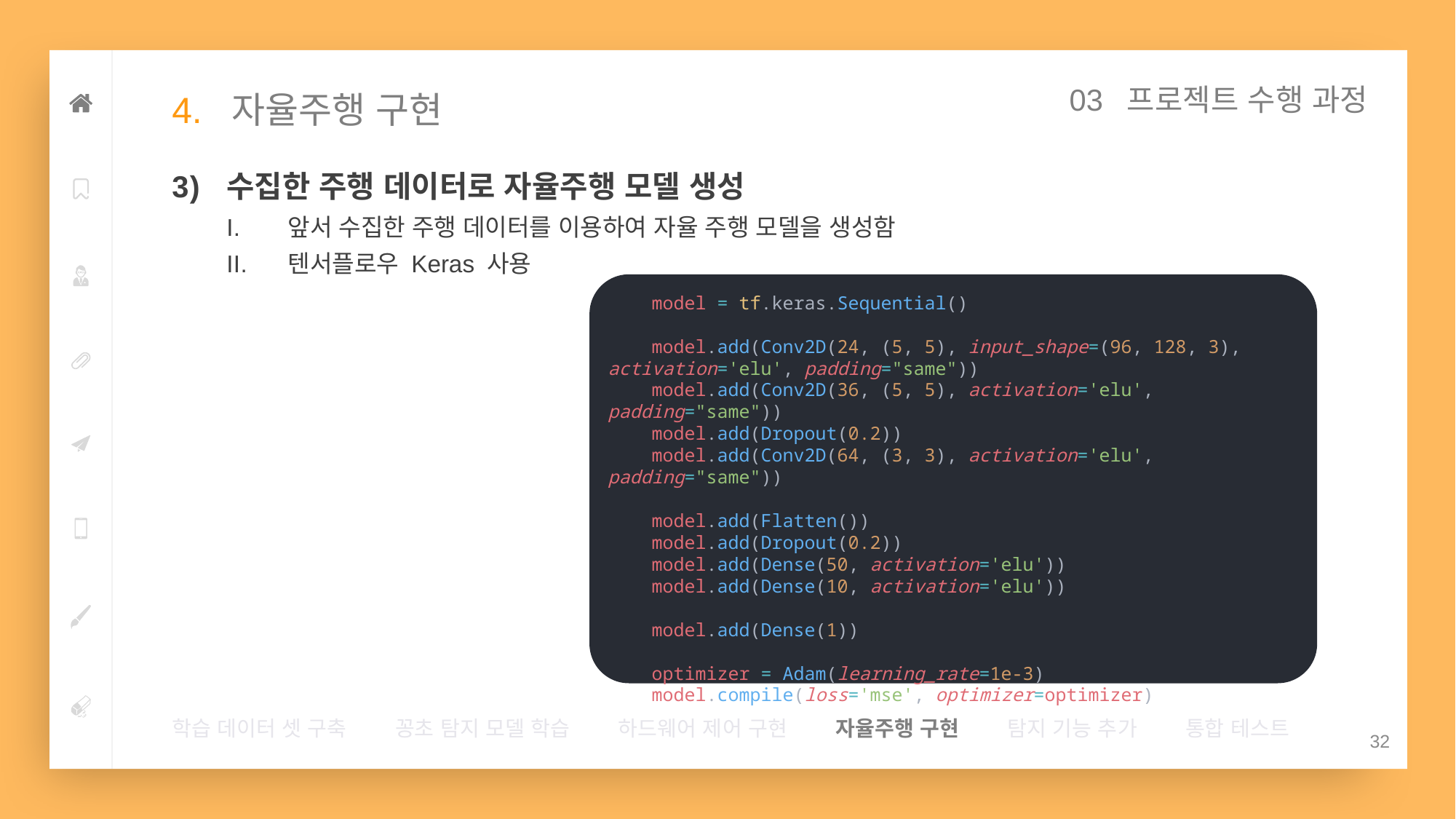

03  프로젝트 수행 과정
# 4.  자율주행 구현
수집한 주행 데이터로 자율주행 모델 생성
앞서 수집한 주행 데이터를 이용하여 자율 주행 모델을 생성함
텐서플로우 Keras 사용

    model = tf.keras.Sequential()
    model.add(Conv2D(24, (5, 5), input_shape=(96, 128, 3), activation='elu', padding="same"))
    model.add(Conv2D(36, (5, 5), activation='elu', padding="same"))
    model.add(Dropout(0.2))
    model.add(Conv2D(64, (3, 3), activation='elu', padding="same"))
    model.add(Flatten())
    model.add(Dropout(0.2))
    model.add(Dense(50, activation='elu'))
    model.add(Dense(10, activation='elu'))
    model.add(Dense(1))
    optimizer = Adam(learning_rate=1e-3)
    model.compile(loss='mse', optimizer=optimizer)
학습 데이터 셋 구축        꽁초 탐지 모델 학습        하드웨어 제어 구현        자율주행 구현        탐지 기능 추가        통합 테스트
32